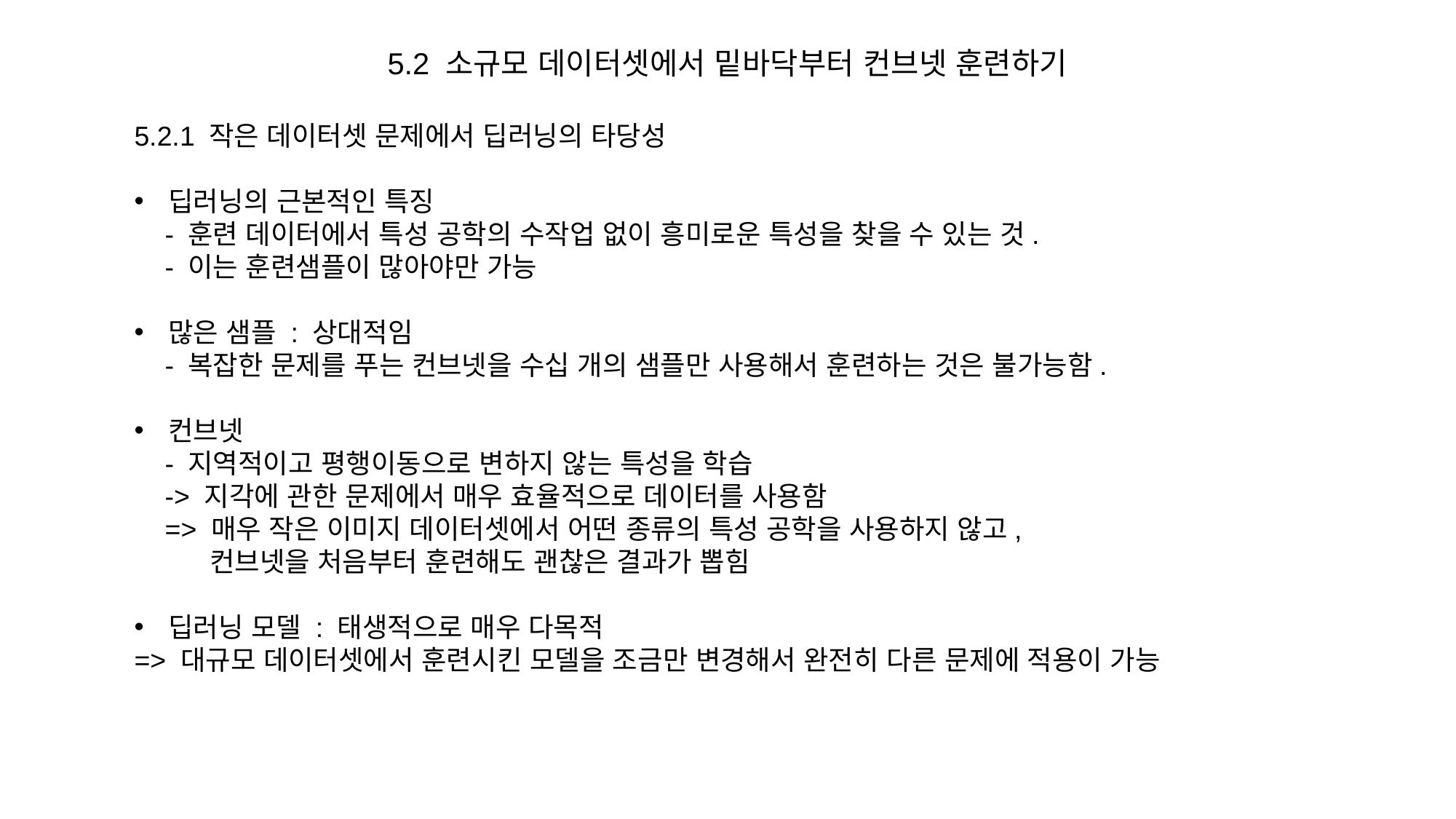

5.2 소규모 데이터셋에서 밑바닥부터 컨브넷 훈련하기
5.2.1 작은 데이터셋 문제에서 딥러닝의 타당성

딥러닝의 근본적인 특징
    - 훈련 데이터에서 특성 공학의 수작업 없이 흥미로운 특성을 찾을 수 있는 것.
    - 이는 훈련샘플이 많아야만 가능

많은 샘플 : 상대적임
    - 복잡한 문제를 푸는 컨브넷을 수십 개의 샘플만 사용해서 훈련하는 것은 불가능함.

컨브넷
    - 지역적이고 평행이동으로 변하지 않는 특성을 학습
    -> 지각에 관한 문제에서 매우 효율적으로 데이터를 사용함
    => 매우 작은 이미지 데이터셋에서 어떤 종류의 특성 공학을 사용하지 않고,
         컨브넷을 처음부터 훈련해도 괜찮은 결과가 뽑힘

딥러닝 모델 : 태생적으로 매우 다목적
=> 대규모 데이터셋에서 훈련시킨 모델을 조금만 변경해서 완전히 다른 문제에 적용이 가능